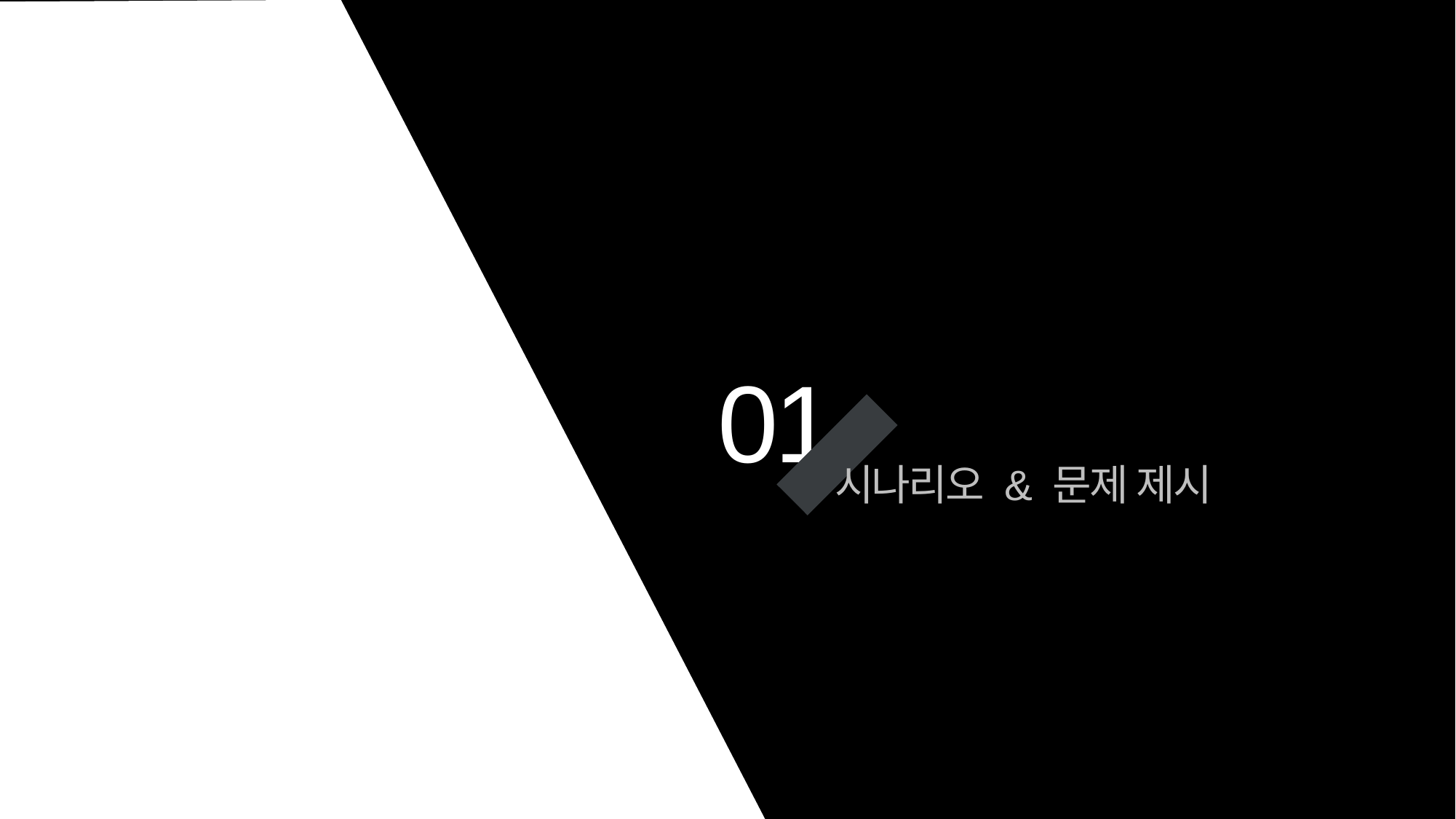

코드스테이츠 AI프로젝트
01

시나리오 & 문제 제시